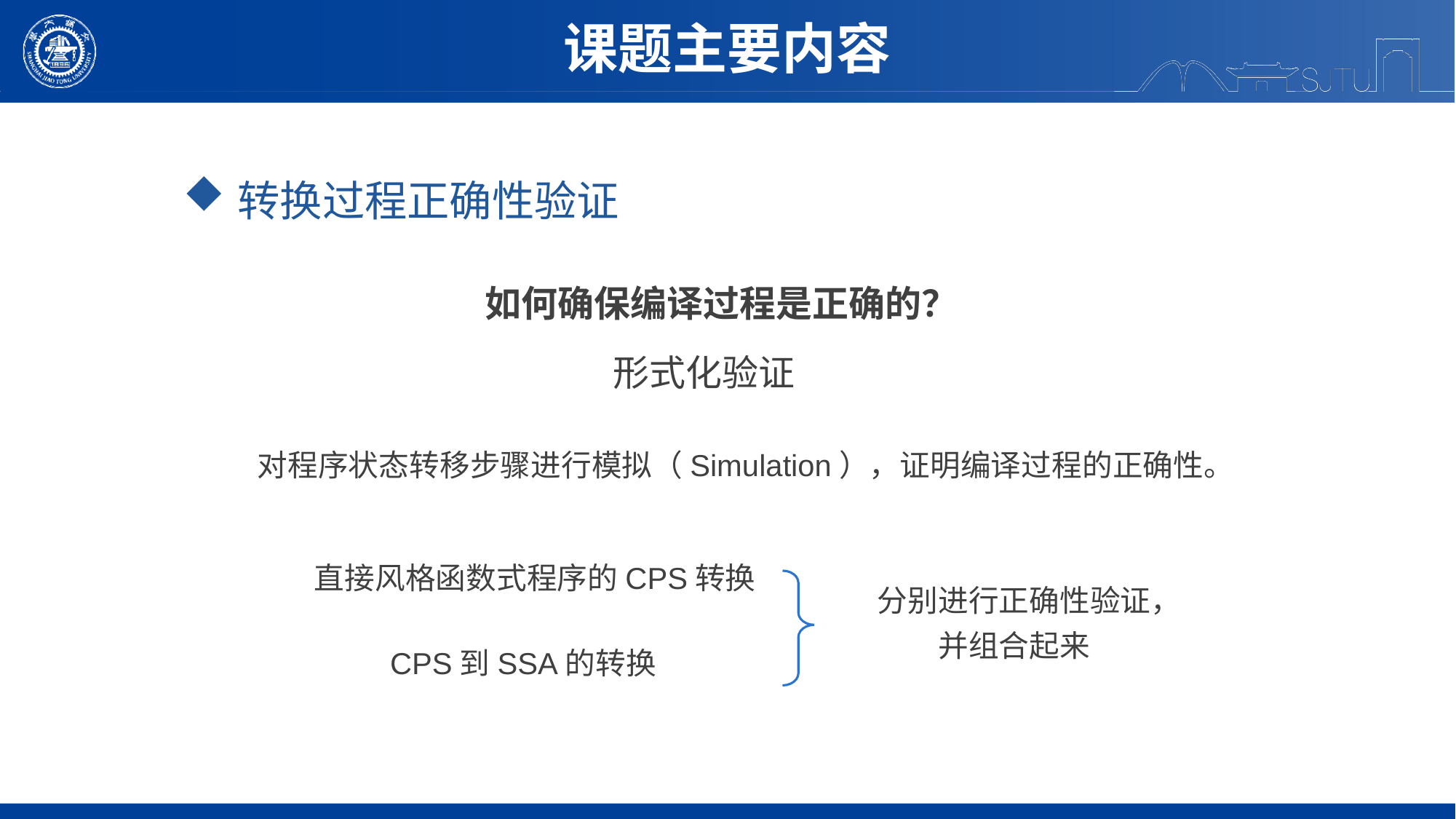

课题主要内容
转换过程正确性验证
如何确保编译过程是正确的？
形式化验证

对程序状态转移步骤进行模拟（Simulation），证明编译过程的正确性。
直接风格函数式程序的CPS转换

分别进行正确性验证，
并组合起来
CPS到SSA的转换